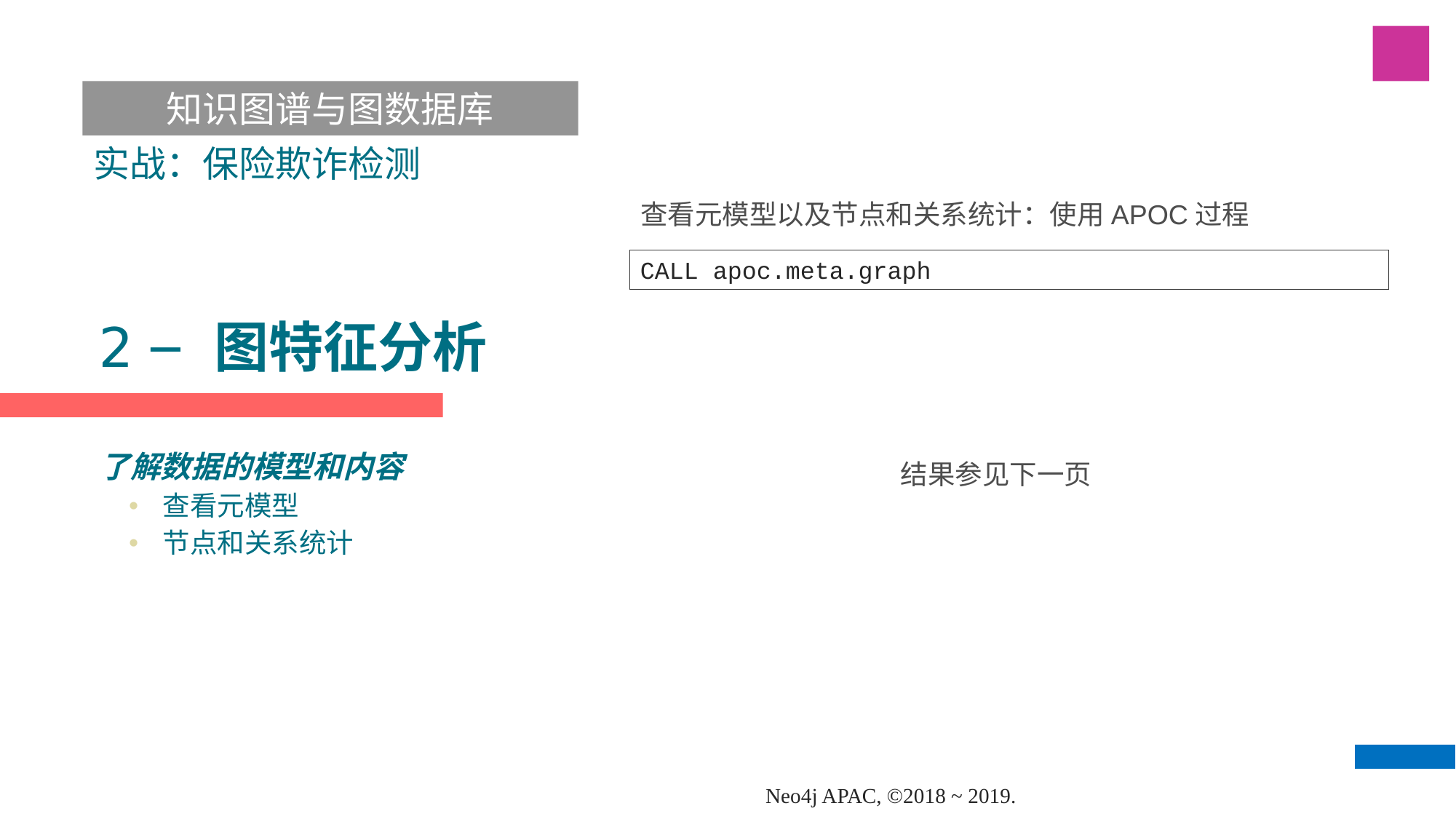

知识图谱与图数据库
实战：保险欺诈检测
查看元模型以及节点和关系统计：使用APOC过程

# 2 – 图特征分析
CALL apoc.meta.graph
结果参见下一页
了解数据的模型和内容
查看元模型
节点和关系统计